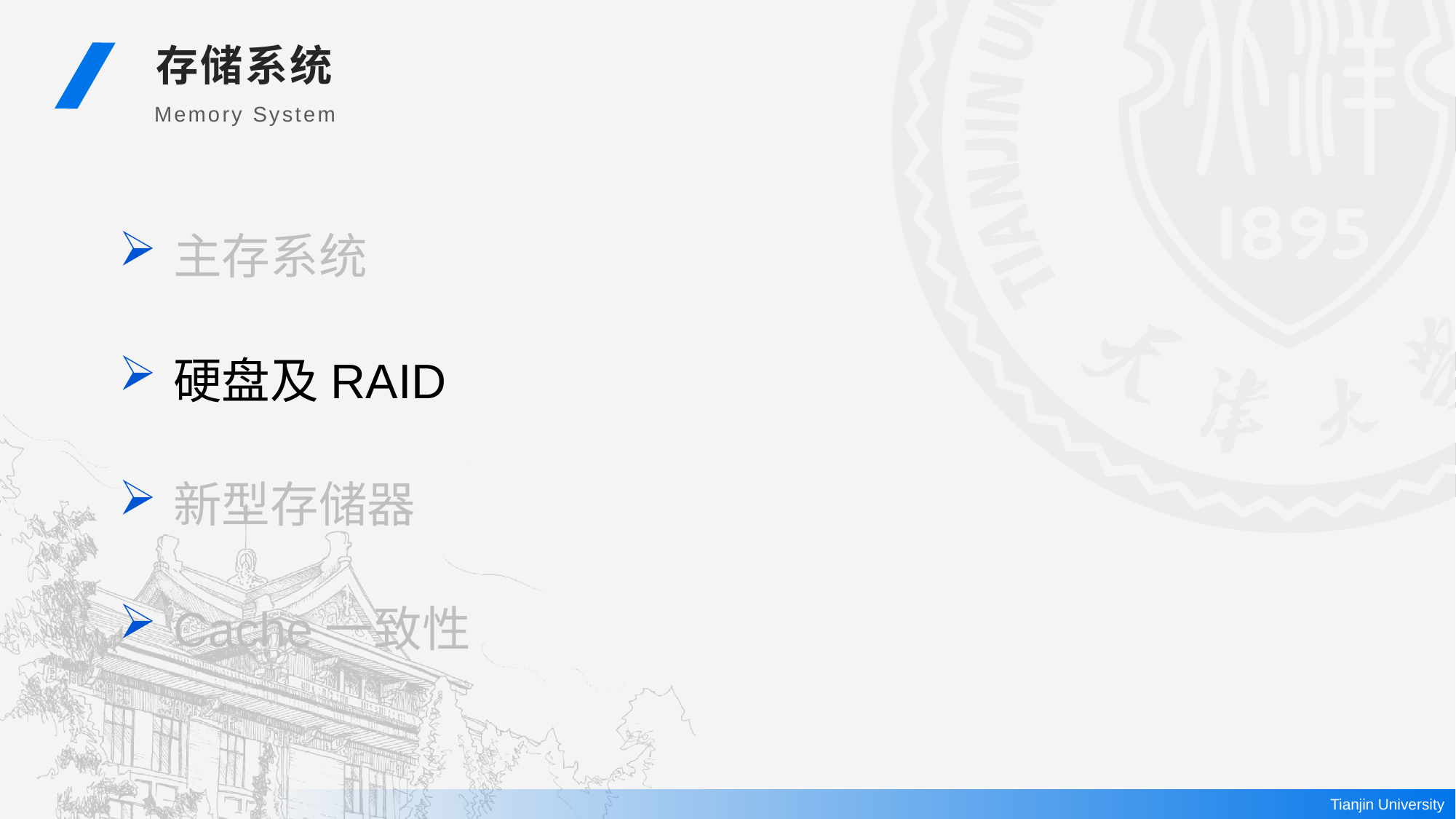

存储系统
Memory System
主存系统
硬盘及RAID
新型存储器
Cache一致性